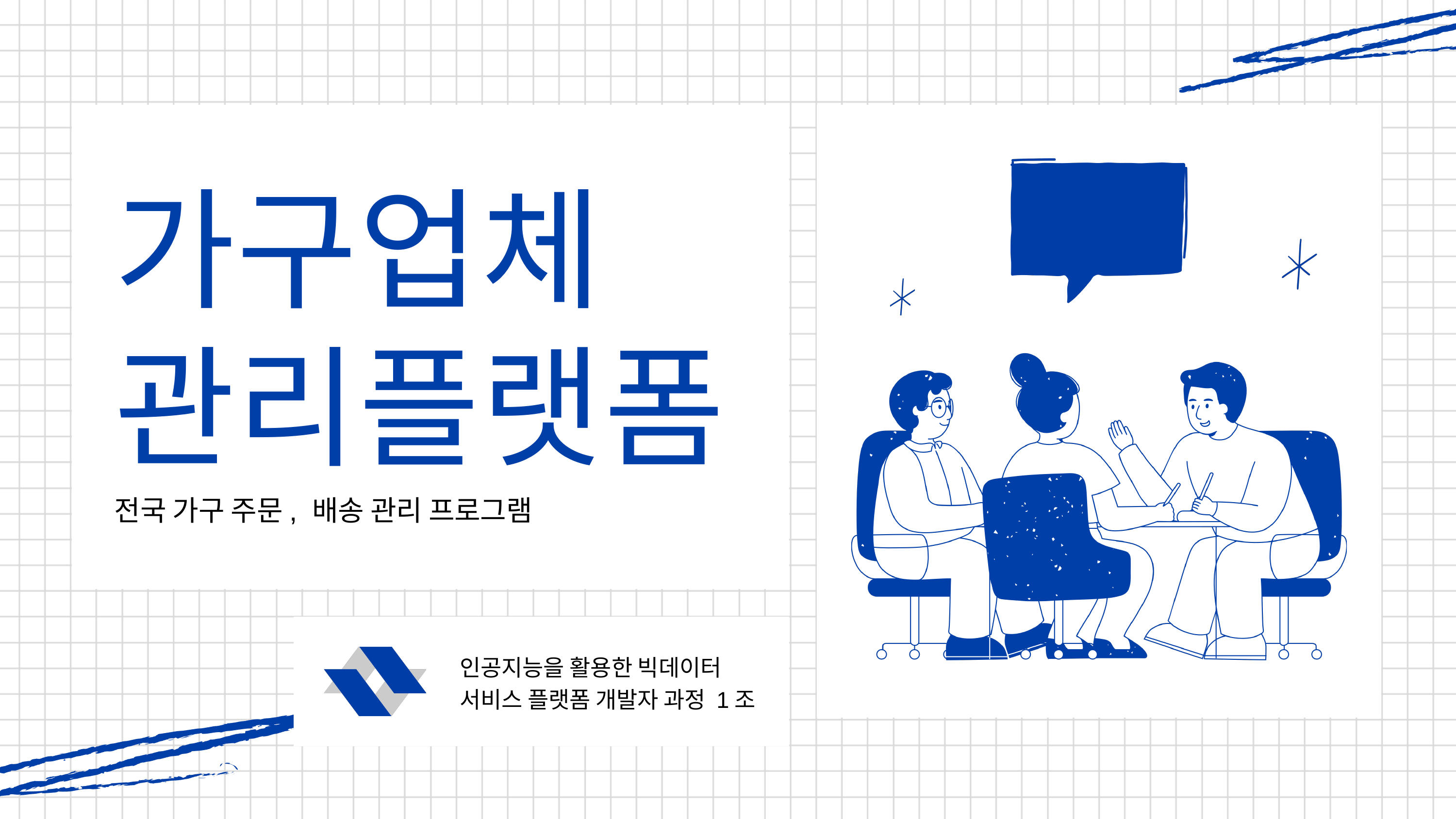

가구업체
관리플랫폼
전국 가구 주문, 배송 관리 프로그램

인공지능을 활용한 빅데이터
서비스 플랫폼 개발자 과정 1조